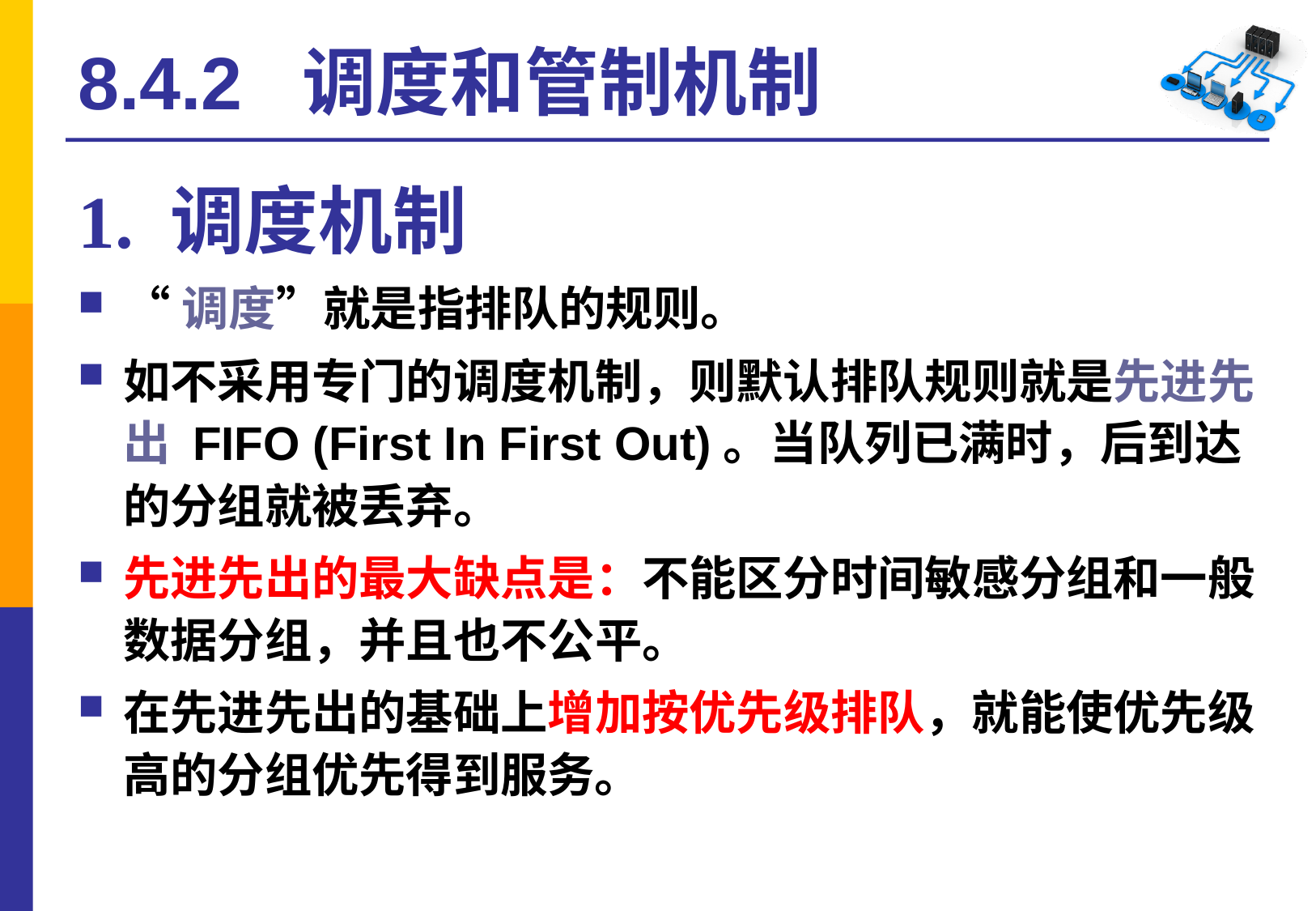

# 8.4.2  调度和管制机制
1. 调度机制
“调度”就是指排队的规则。
如不采用专门的调度机制，则默认排队规则就是先进先出 FIFO (First In First Out)。当队列已满时，后到达的分组就被丢弃。
先进先出的最大缺点是：不能区分时间敏感分组和一般数据分组，并且也不公平。
在先进先出的基础上增加按优先级排队，就能使优先级高的分组优先得到服务。